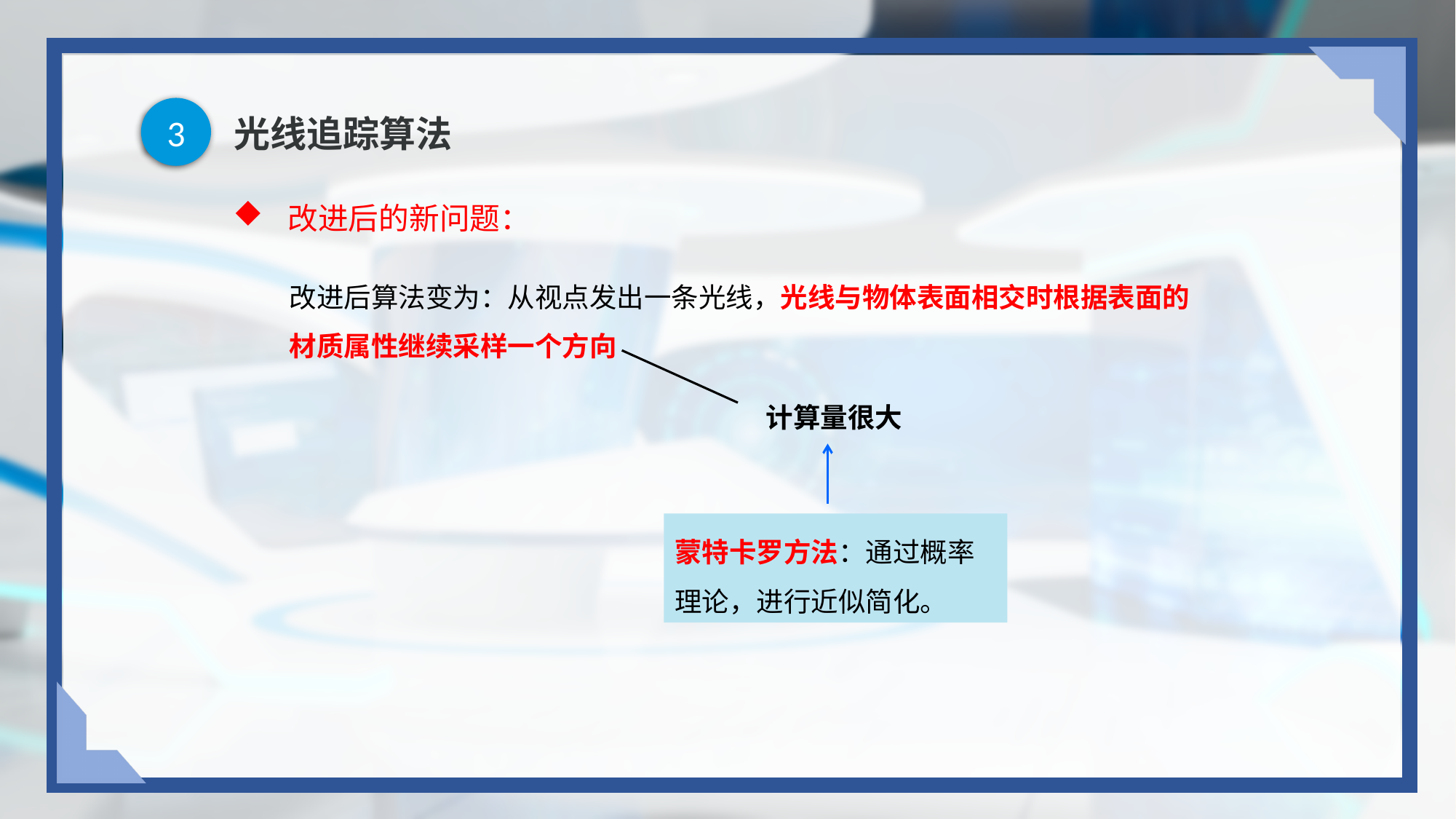

3
# 光线追踪算法

改进后的新问题：
改进后算法变为：从视点发出一条光线，光线与物体表面相交时根据表面的材质属性继续采样一个方向
计算量很大
蒙特卡罗方法：通过概率理论，进行近似简化。